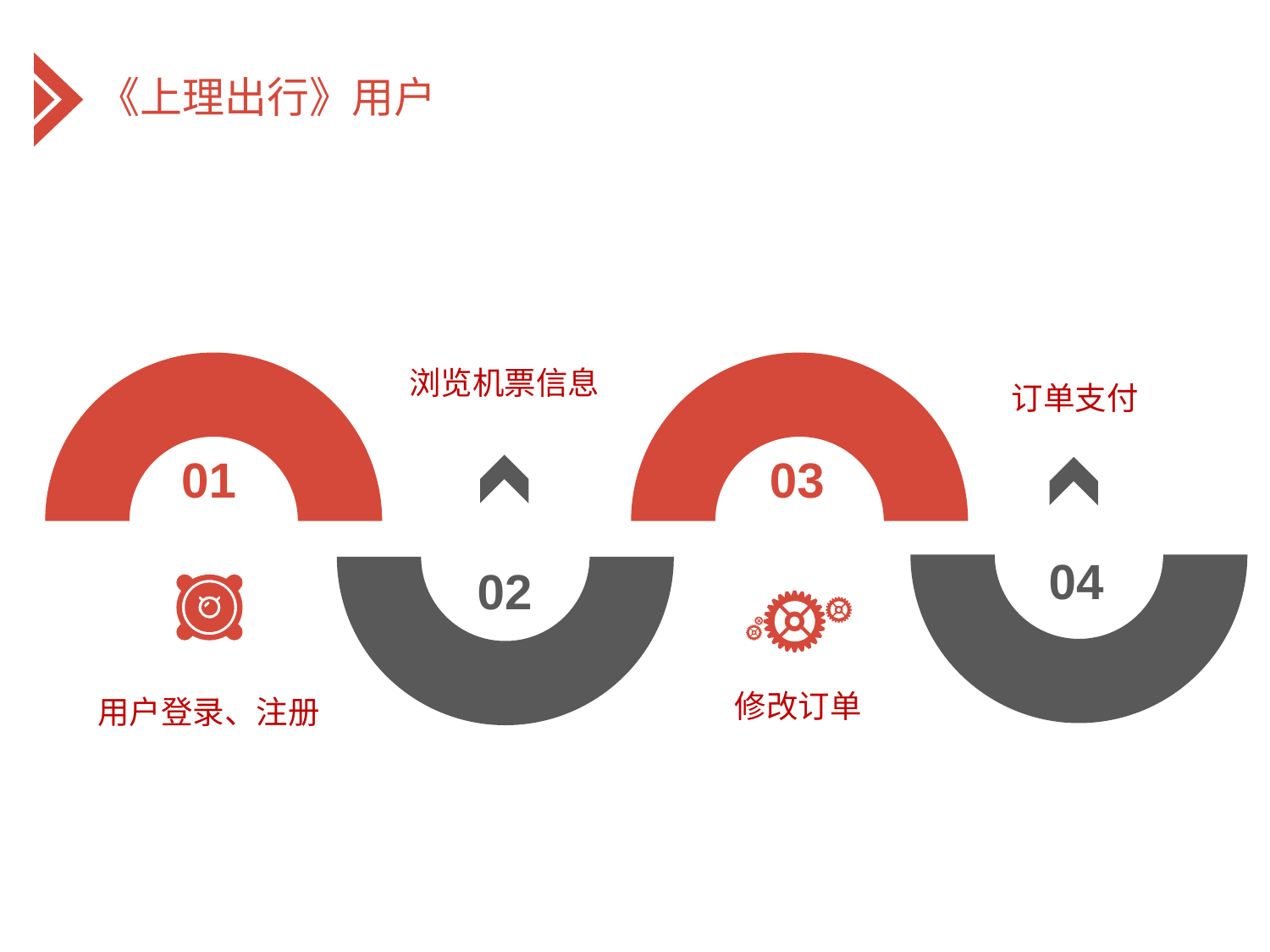

《上理出行》用户
浏览机票信息

02

03

01

用户登录、注册
订单支付

04
修改订单